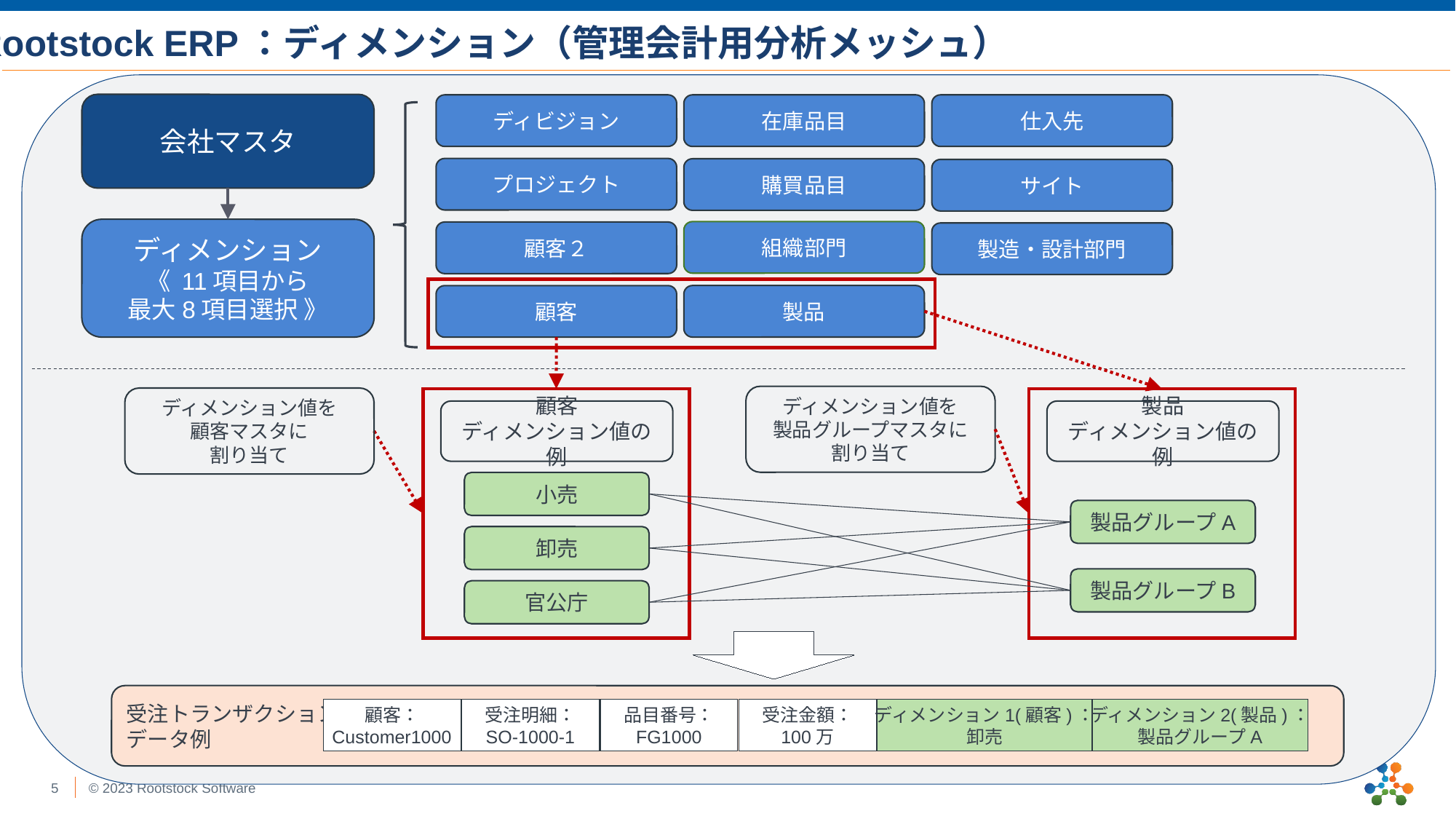

Rootstock ERP：ディメンション（管理会計用分析メッシュ）

会社マスタ
ディビジョン
在庫品目
仕入先

プロジェクト
購買品目
サイト
ディメンション
《 11項目から
最大8項目選択 》
組織部門
顧客２
製造・設計部門

製品
顧客
ディメンション値を
製品グループマスタに
割り当て
ディメンション値を
顧客マスタに
割り当て

顧客
ディメンション値の例
製品
ディメンション値の例
小売
製品グループA
卸売
製品グループB
官公庁

受注トランザクション
データ例
顧客：
Customer1000
受注明細：
SO-1000-1
品目番号：
FG1000
受注金額：
100万
ディメンション1(顧客)：
卸売
ディメンション2(製品)：
製品グループA